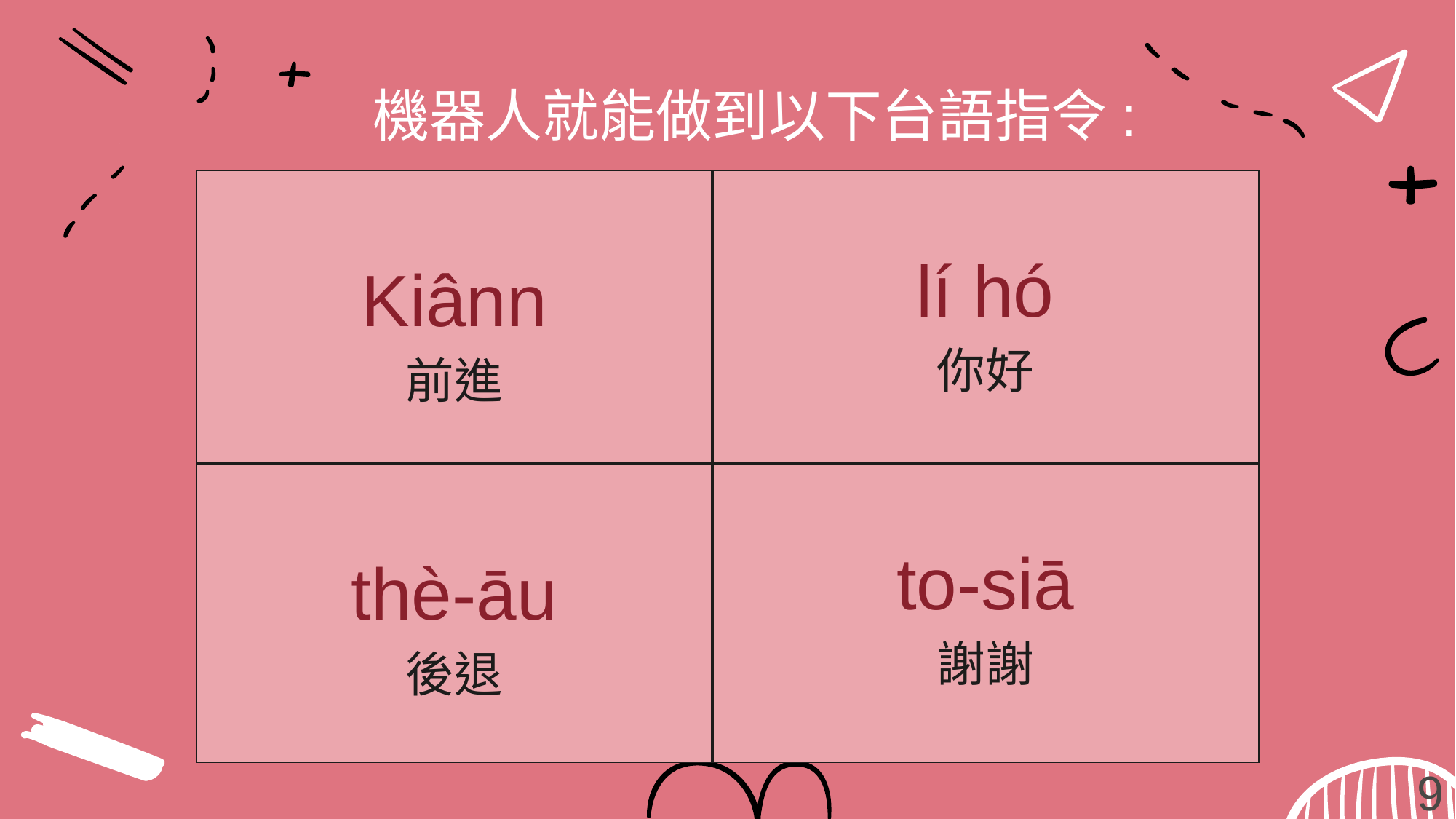

機器人就能做到以下台語指令:

| Kiânn 前進 | lí hó 你好 |
| --- | --- |
| thè-āu 後退 | to-siā 謝謝 |
9